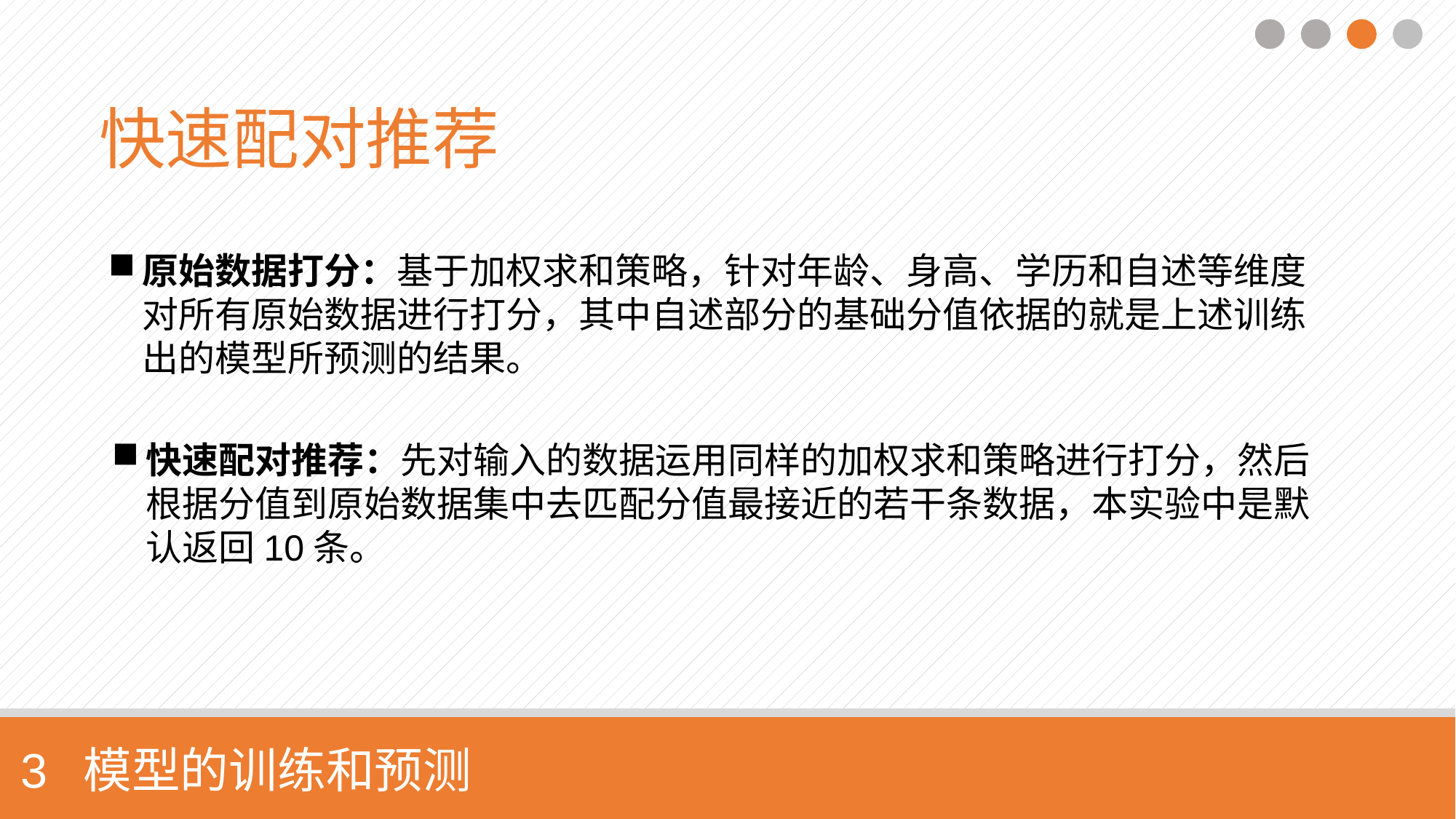

快速配对推荐
原始数据打分：基于加权求和策略，针对年龄、身高、学历和自述等维度对所有原始数据进行打分，其中自述部分的基础分值依据的就是上述训练出的模型所预测的结果。
快速配对推荐：先对输入的数据运用同样的加权求和策略进行打分，然后根据分值到原始数据集中去匹配分值最接近的若干条数据，本实验中是默认返回10条。

3  模型的训练和预测